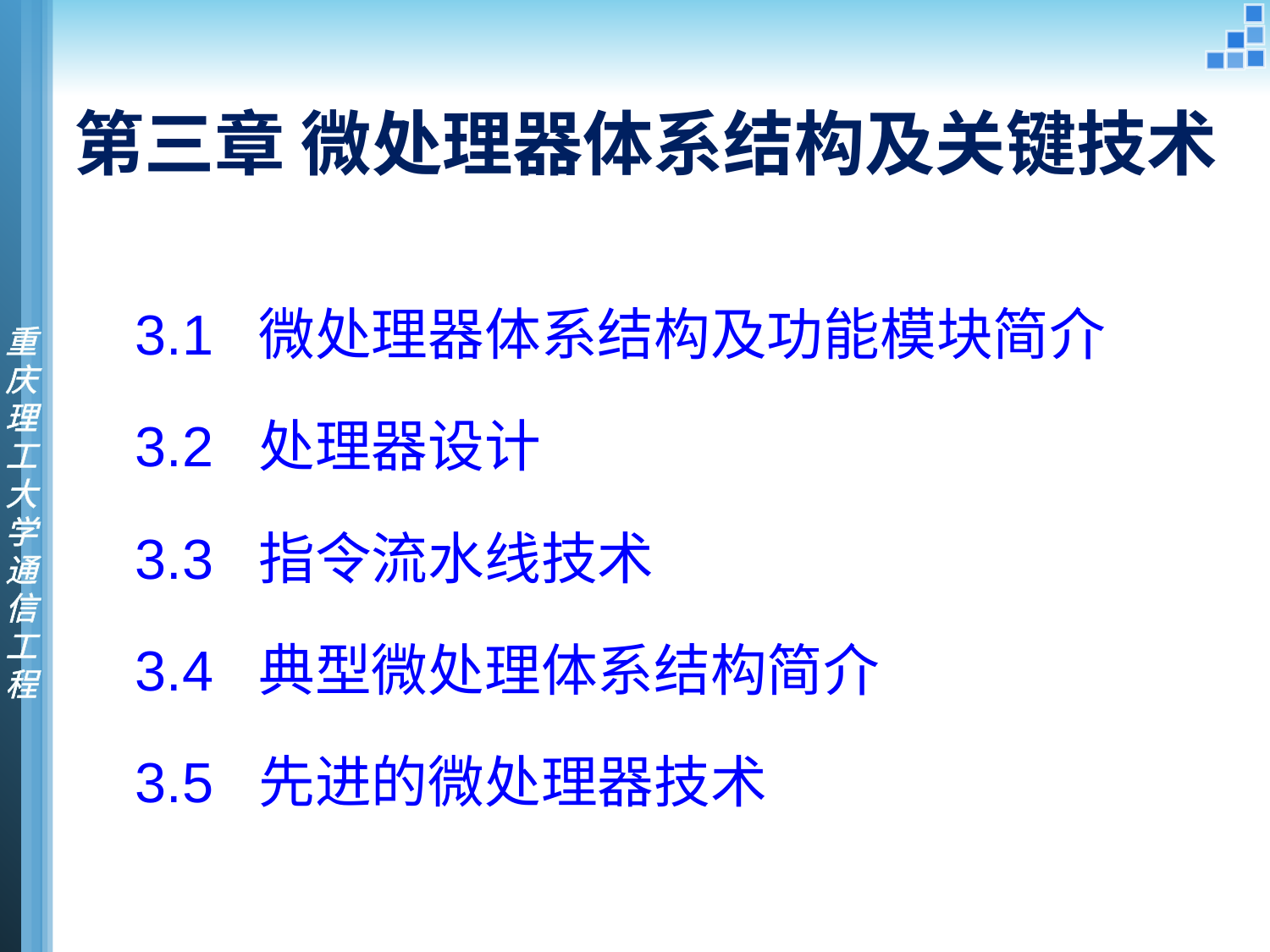

# 第三章 微处理器体系结构及关键技术
3.1  微处理器体系结构及功能模块简介
3.2  处理器设计
3.3  指令流水线技术
3.4  典型微处理体系结构简介
3.5  先进的微处理器技术